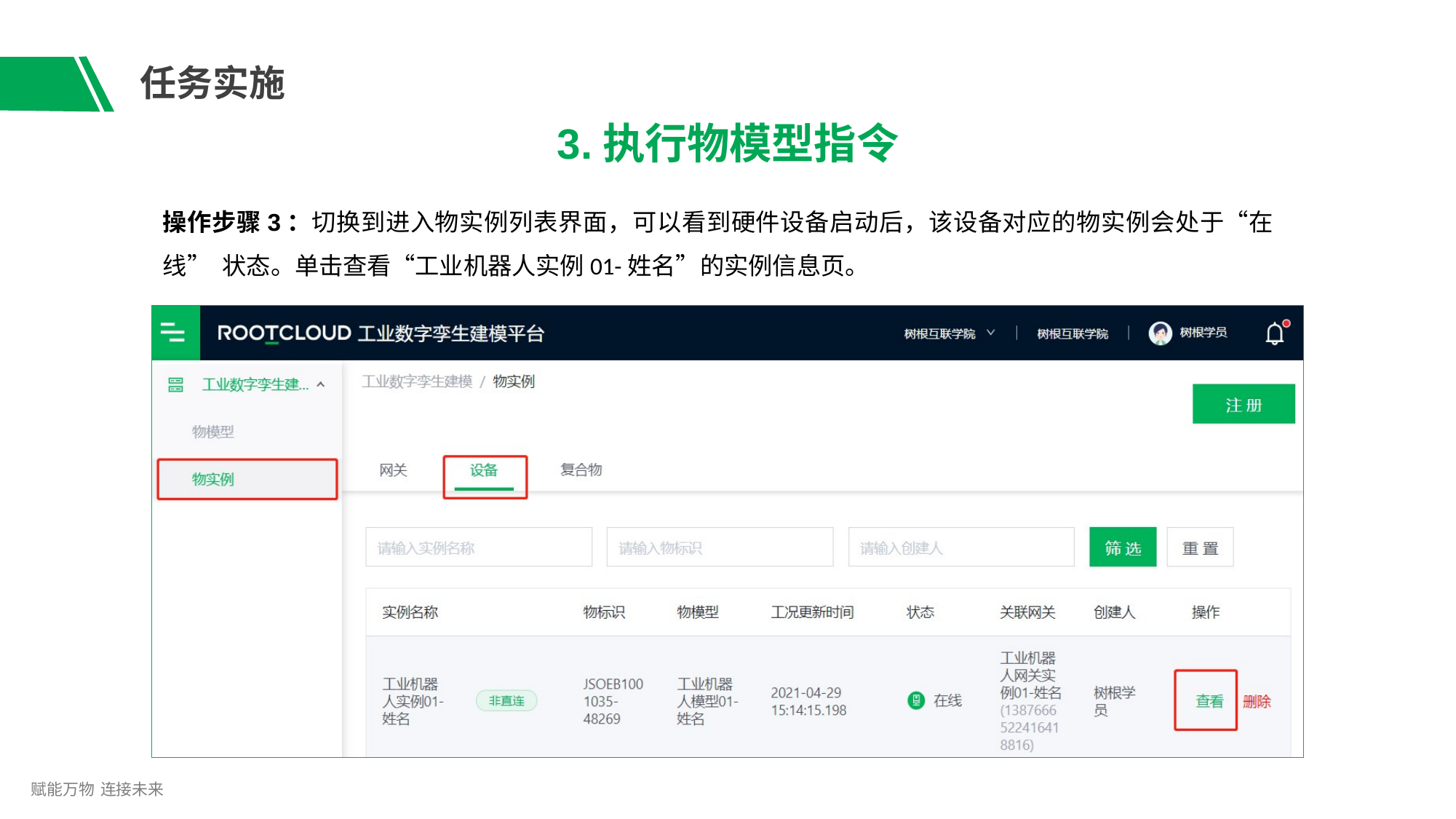

# 任务实施
3.执行物模型指令
操作步骤3：切换到进入物实例列表界面，可以看到硬件设备启动后，该设备对应的物实例会处于“在线”  状态。单击查看“工业机器人实例01-姓名”的实例信息页。

赋能万物 连接未来